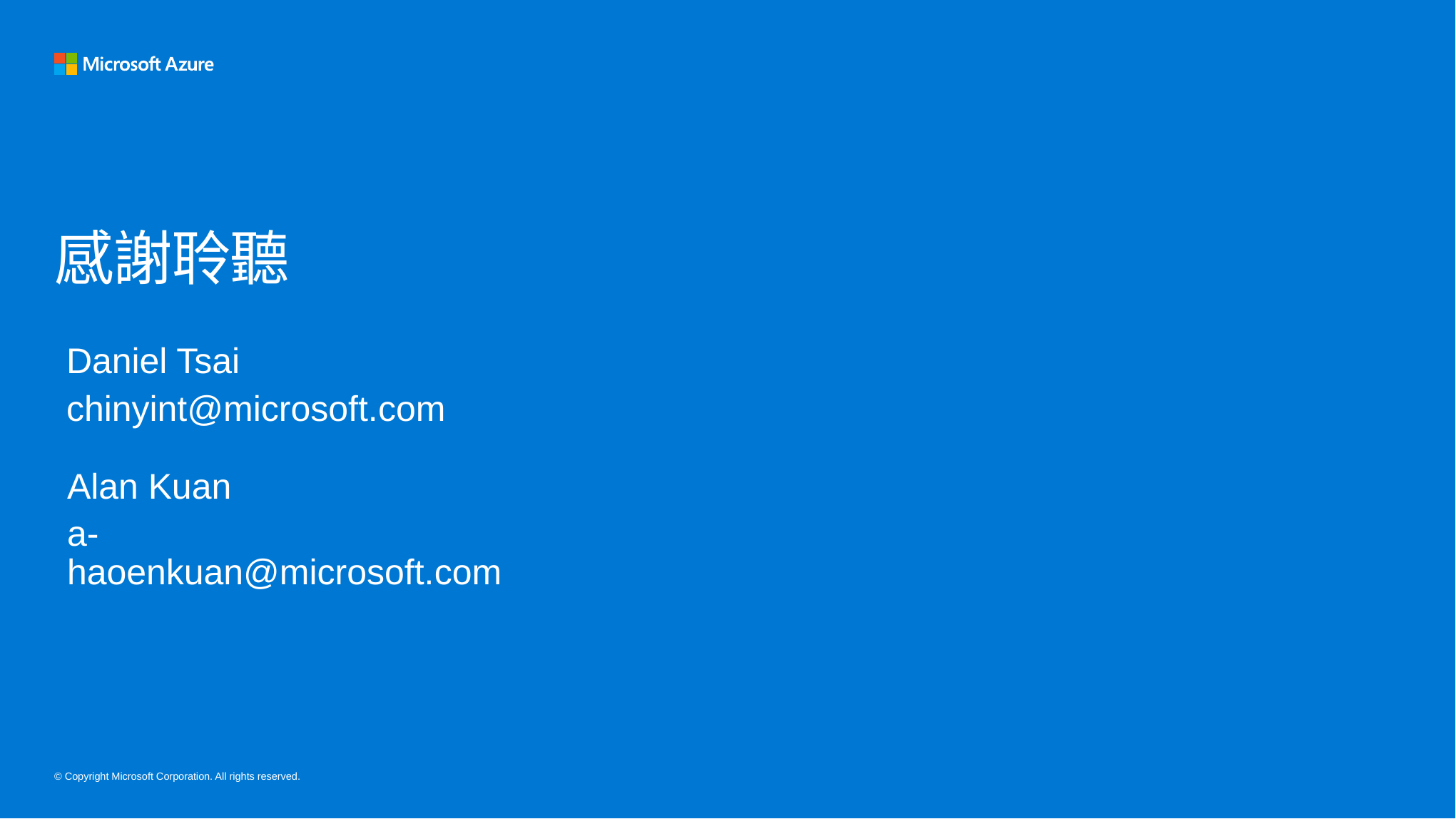

# 感謝聆聽
Daniel Tsai
chinyint@microsoft.com
Alan Kuan
a-haoenkuan@microsoft.com